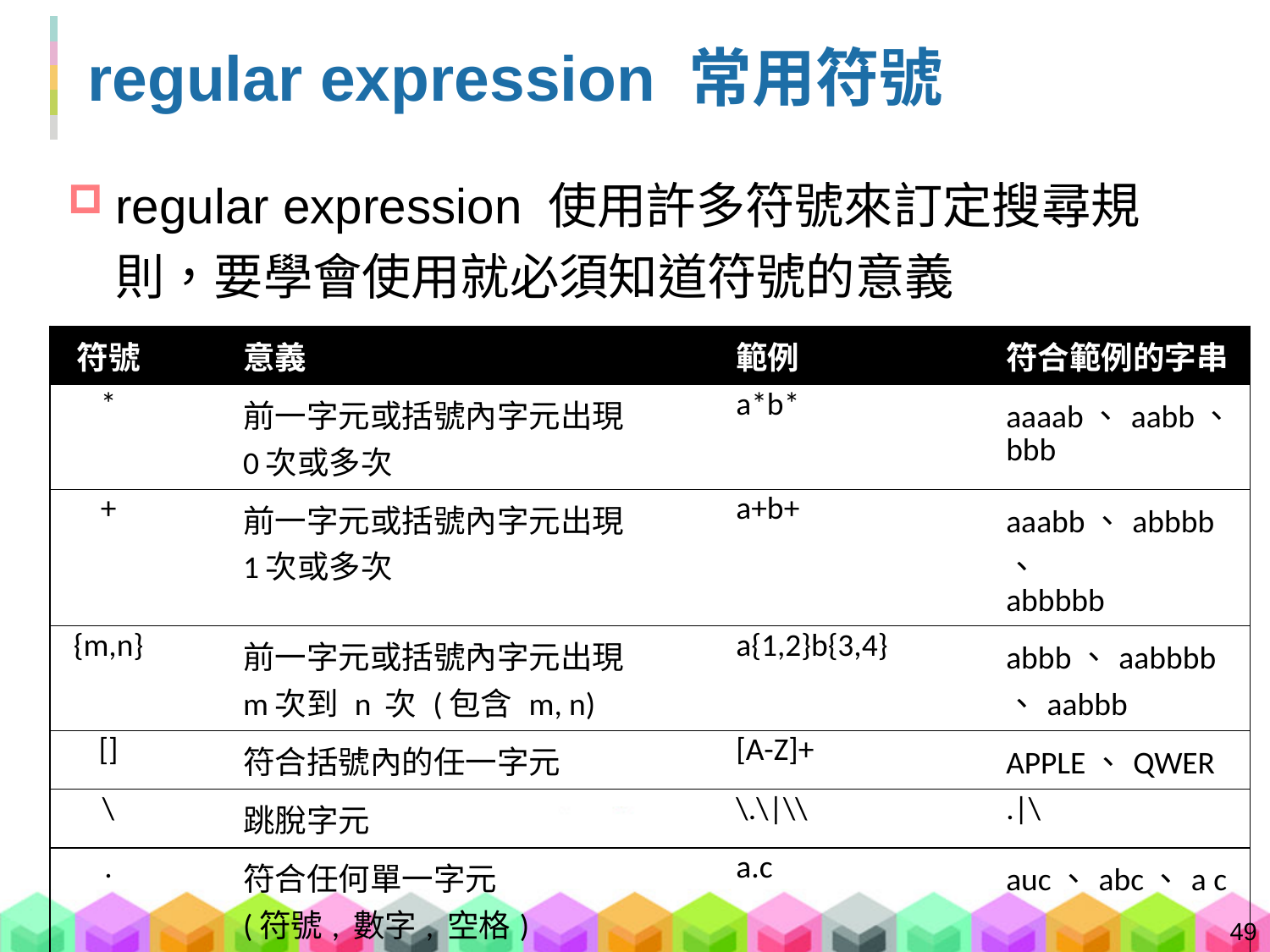

# regular expression 常用符號
regular expression 使用許多符號來訂定搜尋規則，要學會使用就必須知道符號的意義
| 符號 | 意義 | 範例 | 符合範例的字串 |
| --- | --- | --- | --- |
| \* | 前一字元或括號內字元出現 0次或多次 | a\*b\* | aaaab、aabb、bbb |
| + | 前一字元或括號內字元出現 1次或多次 | a+b+ | aaabb、abbbb、 abbbbb |
| {m,n} | 前一字元或括號內字元出現 m次到 n 次 (包含 m, n) | a{1,2}b{3,4} | abbb、aabbbb、aabbb |
| [] | 符合括號內的任一字元 | [A-Z]+ | APPLE、QWER |
| \ | 跳脫字元 | \.\|\\ | .|\ |
| . | 符合任何單一字元 (符號, 數字, 空格) | a.c | auc、abc、a c |
49